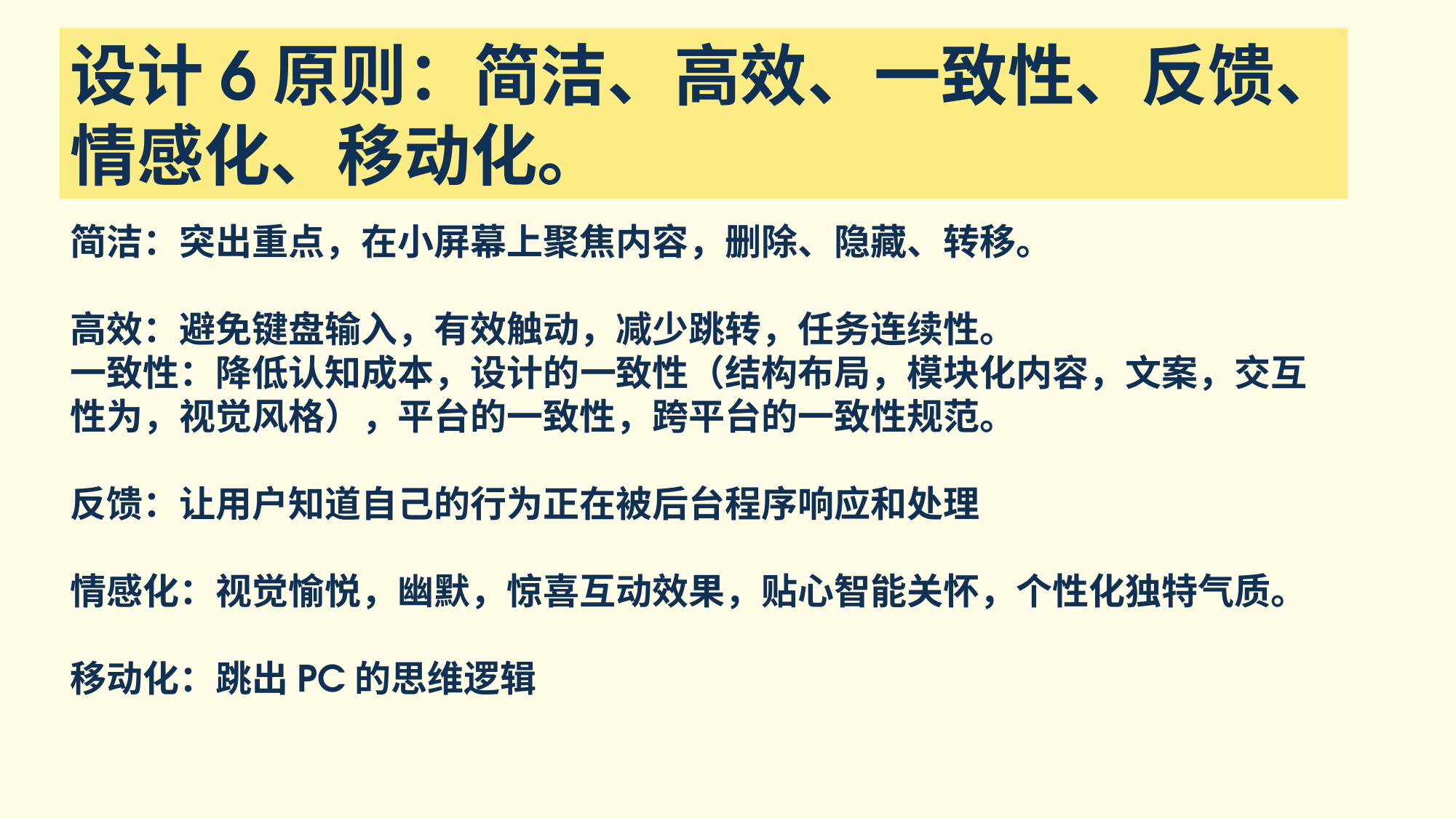

设计6原则：简洁、高效、一致性、反馈、情感化、移动化。

### Chart

| Category |
|---|
简洁：突出重点，在小屏幕上聚焦内容，删除、隐藏、转移。

高效：避免键盘输入，有效触动，减少跳转，任务连续性。
一致性：降低认知成本，设计的一致性（结构布局，模块化内容，文案，交互性为，视觉风格），平台的一致性，跨平台的一致性规范。

反馈：让用户知道自己的行为正在被后台程序响应和处理

情感化：视觉愉悦，幽默，惊喜互动效果，贴心智能关怀，个性化独特气质。

移动化：跳出PC的思维逻辑